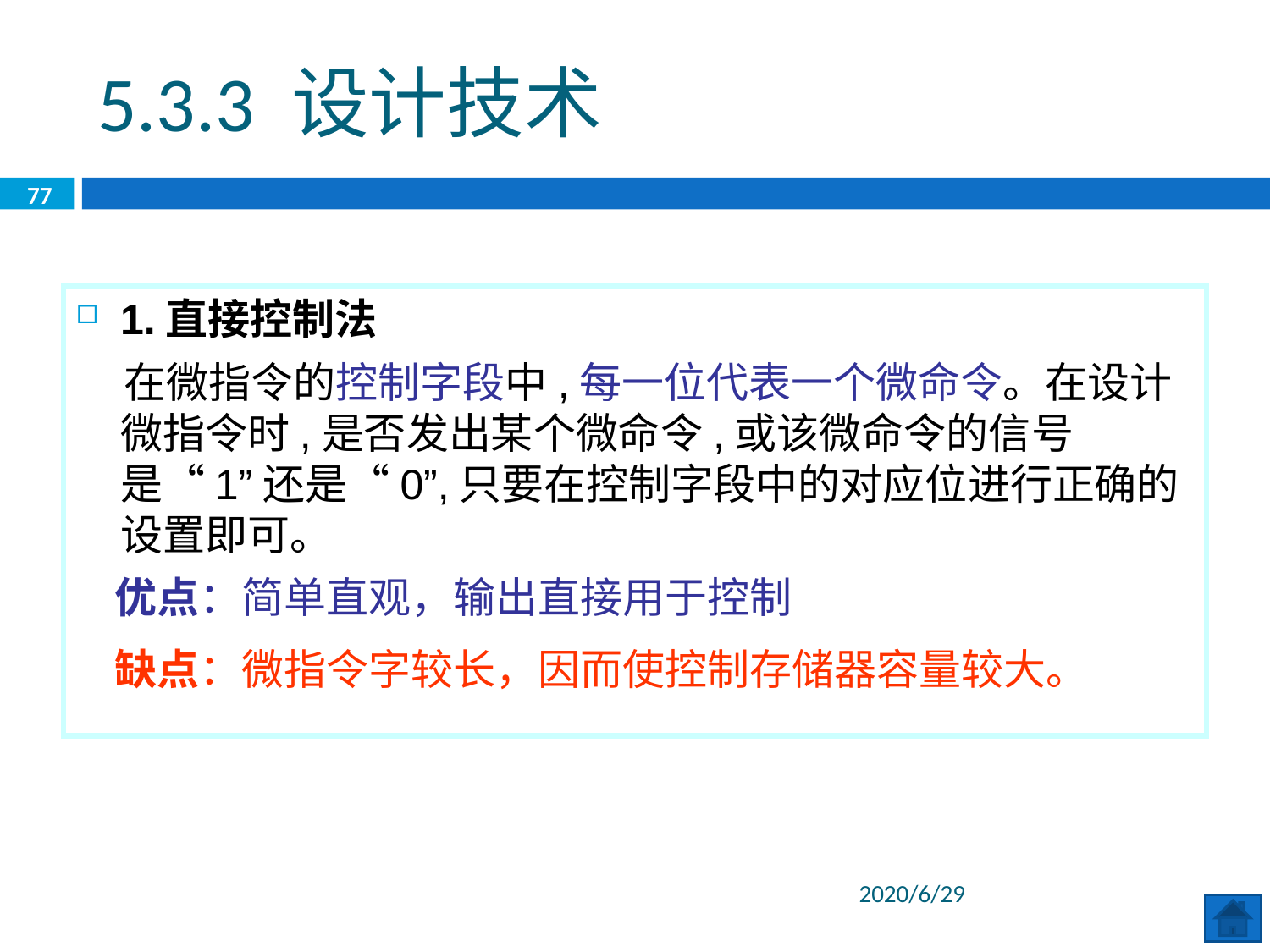

5.3.3 设计技术
77
1.直接控制法
    在微指令的控制字段中,每一位代表一个微命令。在设计微指令时,是否发出某个微命令,或该微命令的信号是“1”还是“0”,只要在控制字段中的对应位进行正确的设置即可。
   优点：简单直观，输出直接用于控制
   缺点：微指令字较长，因而使控制存储器容量较大。
2020/6/29